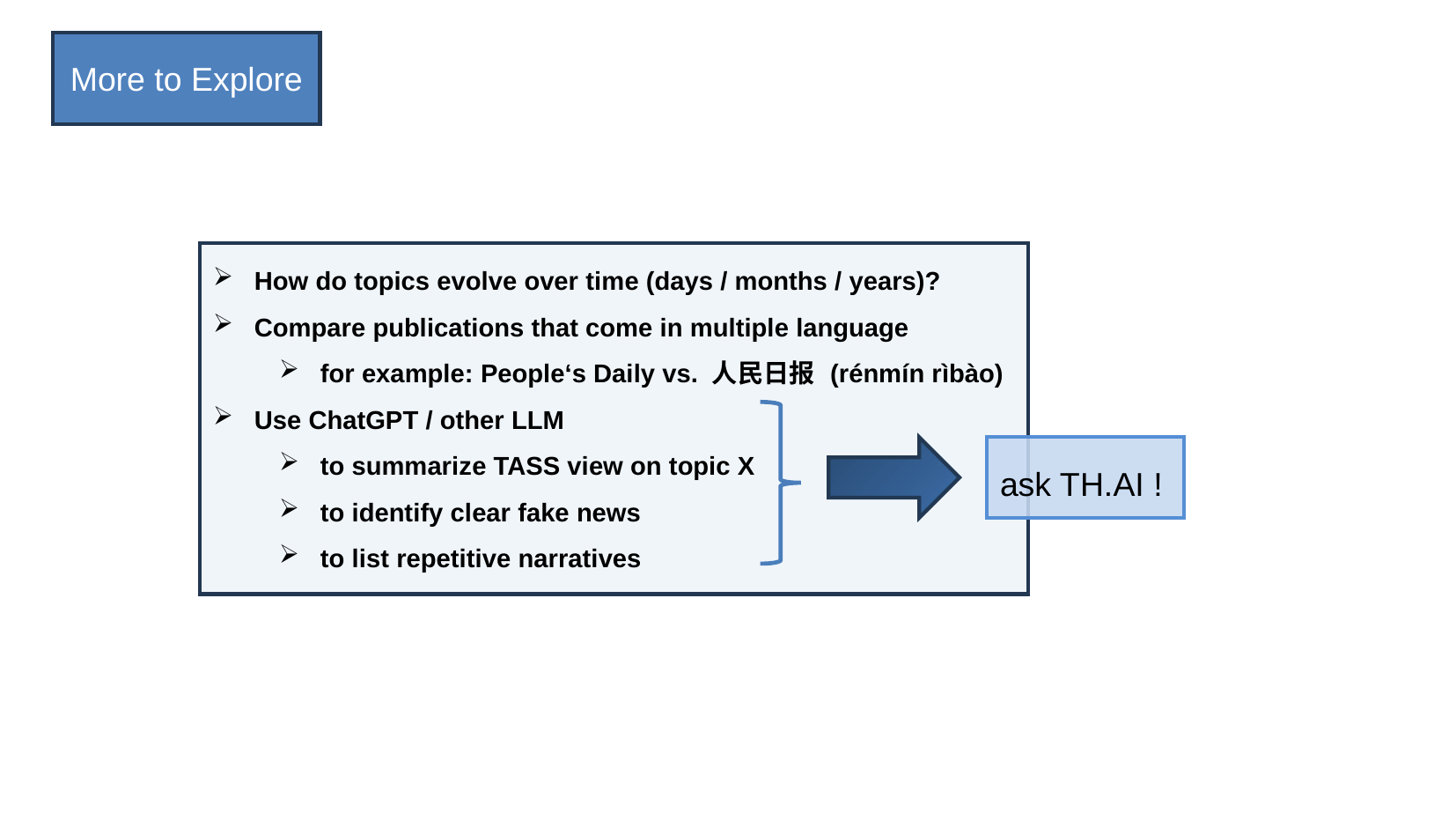

More to Explore
How do topics evolve over time (days / months / years)?
Compare publications that come in multiple language
for example: People‘s Daily vs. 人民日报 (rénmín rìbào)
Use ChatGPT / other LLM
to summarize TASS view on topic X
to identify clear fake news
to list repetitive narratives

ask TH.AI !